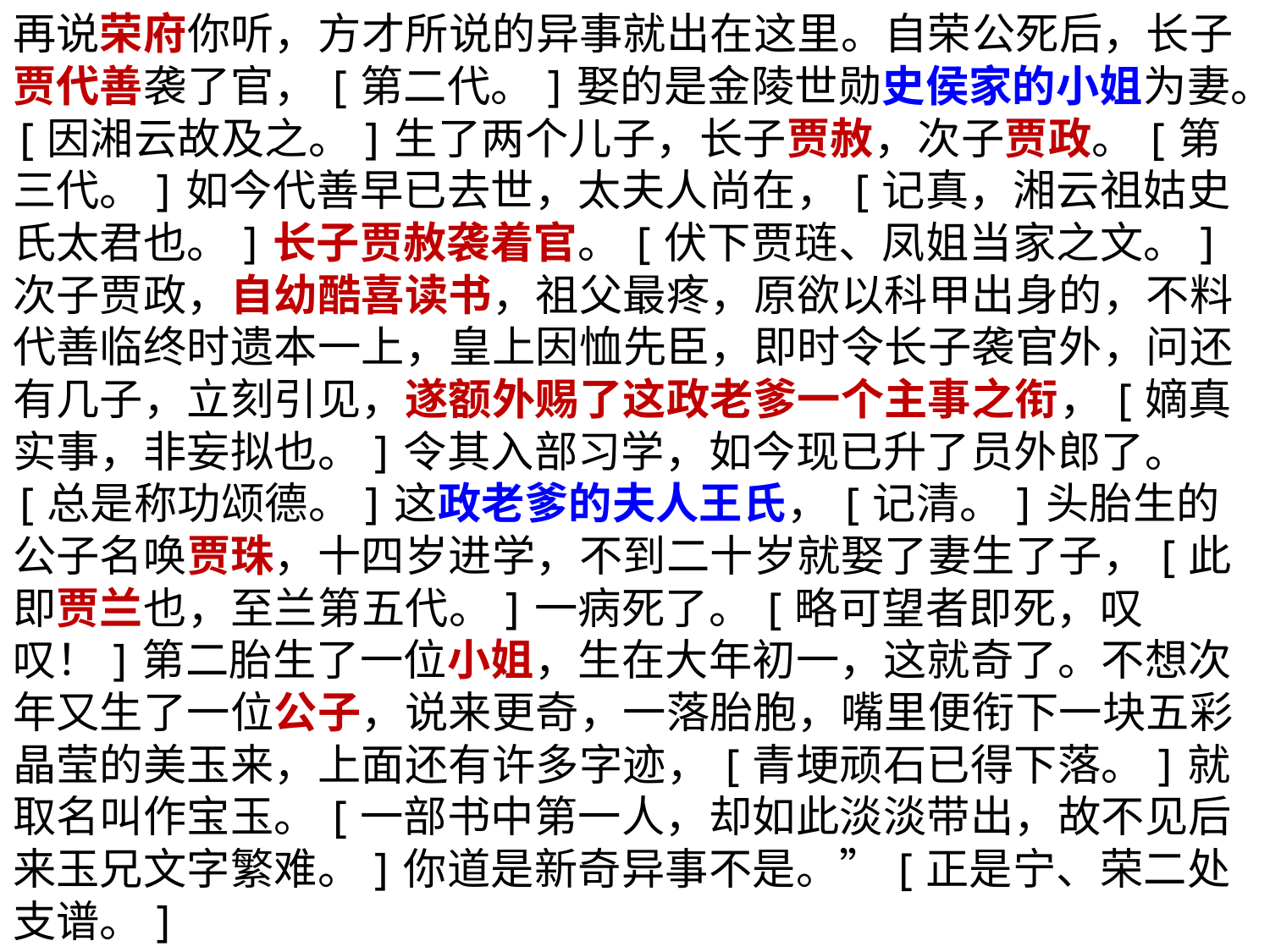

再说荣府你听，方才所说的异事就出在这里。自荣公死后，长子贾代善袭了官，[第二代。]娶的是金陵世勋史侯家的小姐为妻。[因湘云故及之。]生了两个儿子，长子贾赦，次子贾政。[第三代。]如今代善早已去世，太夫人尚在，[记真，湘云祖姑史氏太君也。]长子贾赦袭着官。[伏下贾琏、凤姐当家之文。]次子贾政，自幼酷喜读书，祖父最疼，原欲以科甲出身的，不料代善临终时遗本一上，皇上因恤先臣，即时令长子袭官外，问还有几子，立刻引见，遂额外赐了这政老爹一个主事之衔，[嫡真实事，非妄拟也。]令其入部习学，如今现已升了员外郎了。[总是称功颂德。]这政老爹的夫人王氏，[记清。]头胎生的公子名唤贾珠，十四岁进学，不到二十岁就娶了妻生了子，[此即贾兰也，至兰第五代。]一病死了。[略可望者即死，叹叹！]第二胎生了一位小姐，生在大年初一，这就奇了。不想次年又生了一位公子，说来更奇，一落胎胞，嘴里便衔下一块五彩晶莹的美玉来，上面还有许多字迹，[青埂顽石已得下落。]就取名叫作宝玉。[一部书中第一人，却如此淡淡带出，故不见后来玉兄文字繁难。]你道是新奇异事不是。”[正是宁、荣二处支谱。]